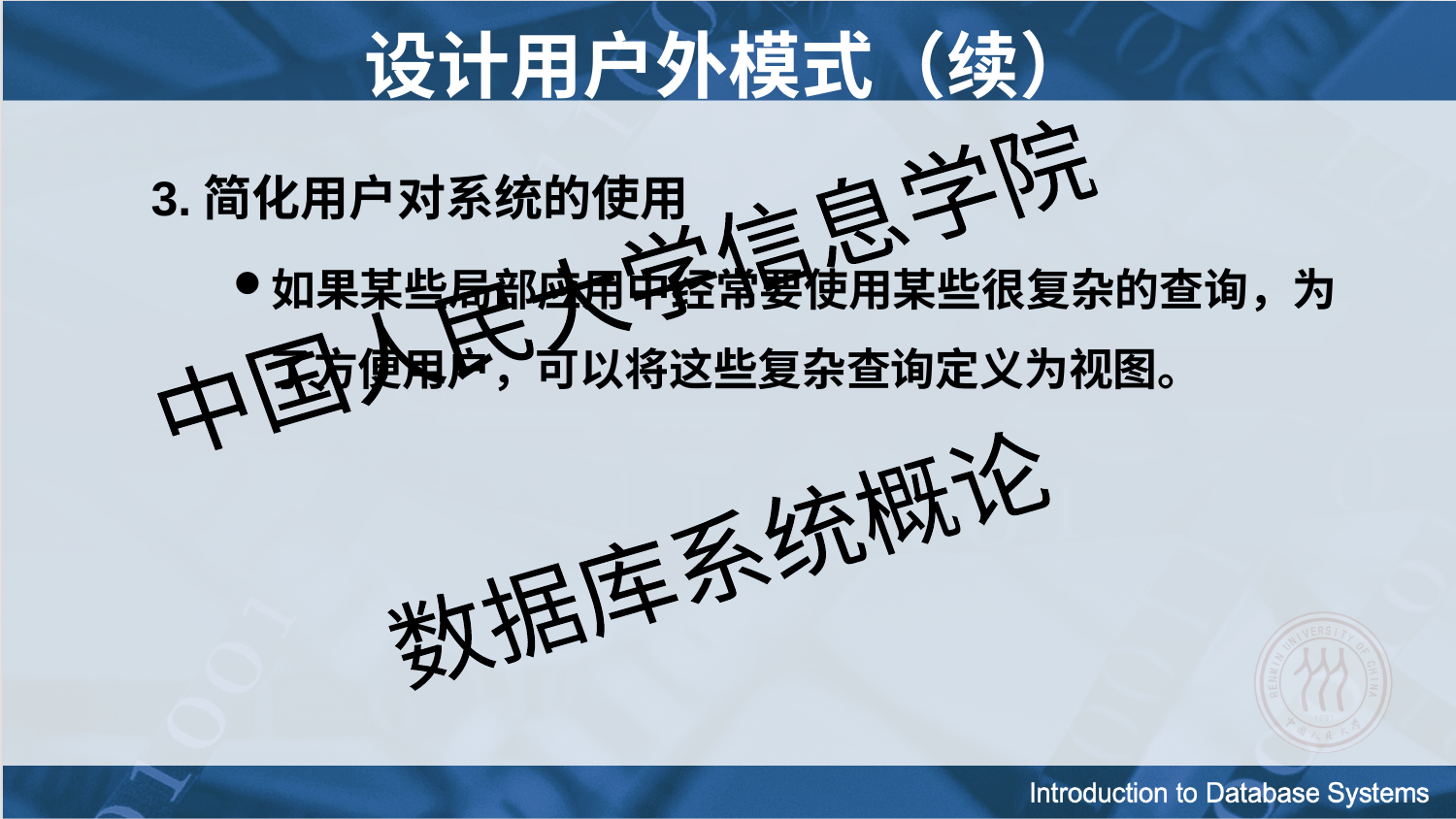

设计用户外模式（续）
3.简化用户对系统的使用
如果某些局部应用中经常要使用某些很复杂的查询，为了方便用户，可以将这些复杂查询定义为视图。